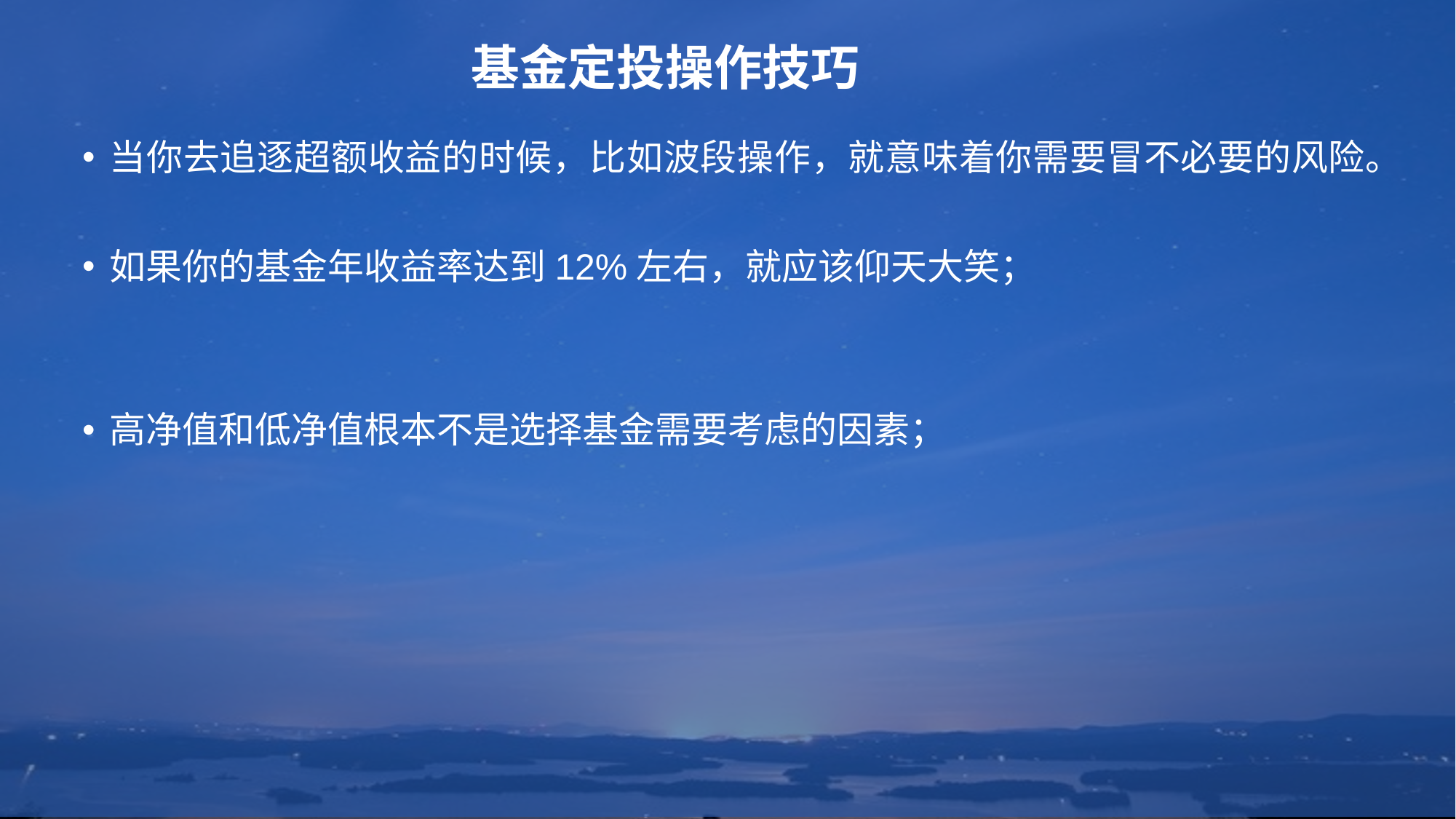

# 基金定投操作技巧
当你去追逐超额收益的时候，比如波段操作，就意味着你需要冒不必要的风险。

如果你的基金年收益率达到12%左右，就应该仰天大笑；

高净值和低净值根本不是选择基金需要考虑的因素；